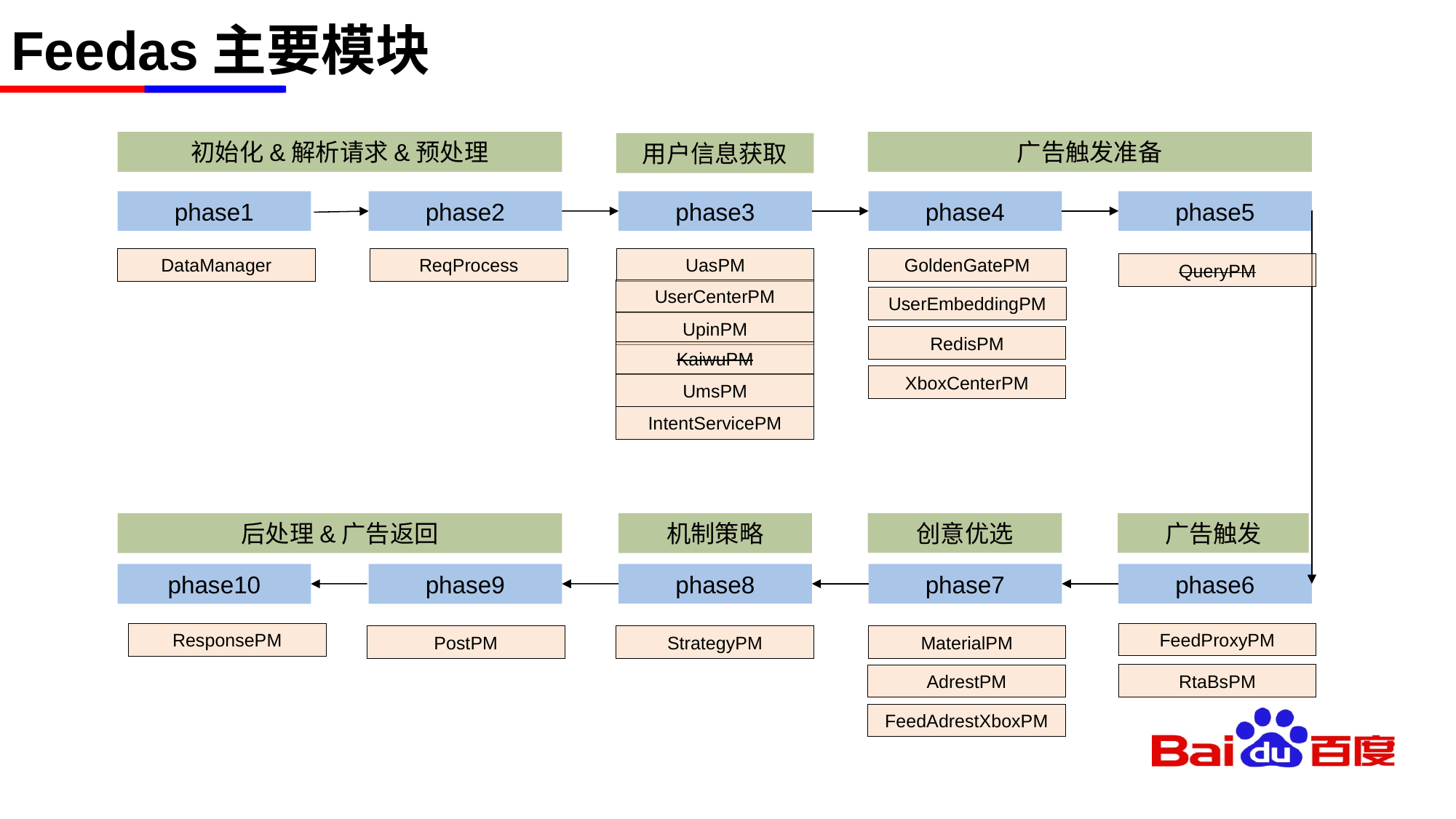

# Feedas主要模块
初始化&解析请求&预处理
广告触发准备
用户信息获取
phase3
phase4
phase5
phase1
phase2
DataManager
ReqProcess
UasPM
GoldenGatePM
QueryPM
UserCenterPM
UserEmbeddingPM
UpinPM
RedisPM
KaiwuPM
XboxCenterPM
UmsPM
IntentServicePM
创意优选
广告触发
机制策略
后处理&广告返回
phase8
phase7
phase6
phase10
phase9
FeedProxyPM
ResponsePM
PostPM
StrategyPM
MaterialPM
RtaBsPM
AdrestPM
FeedAdrestXboxPM